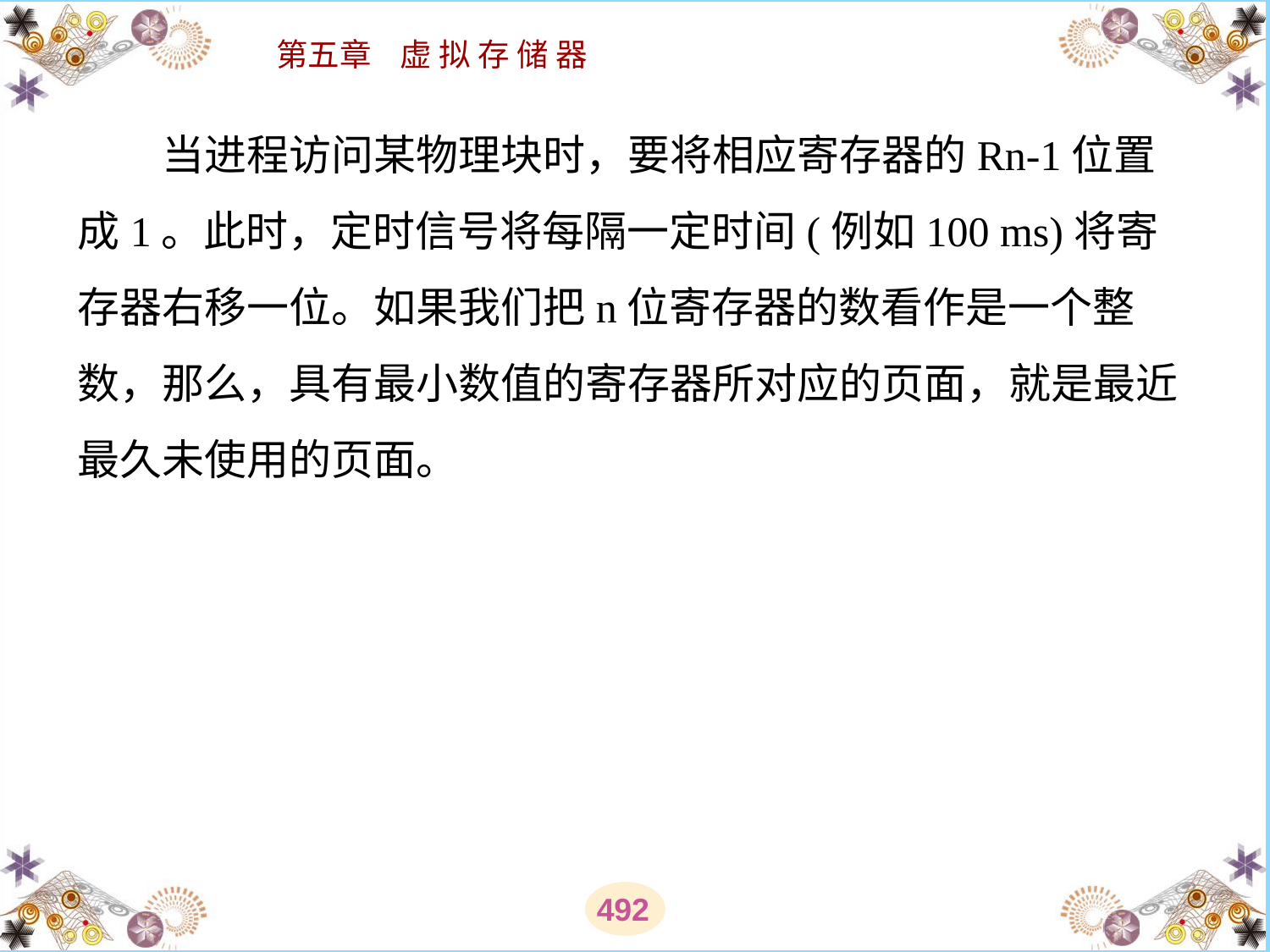

# 当进程访问某物理块时，要将相应寄存器的Rn-1位置成1。此时，定时信号将每隔一定时间(例如100 ms)将寄存器右移一位。如果我们把n位寄存器的数看作是一个整数，那么，具有最小数值的寄存器所对应的页面，就是最近最久未使用的页面。